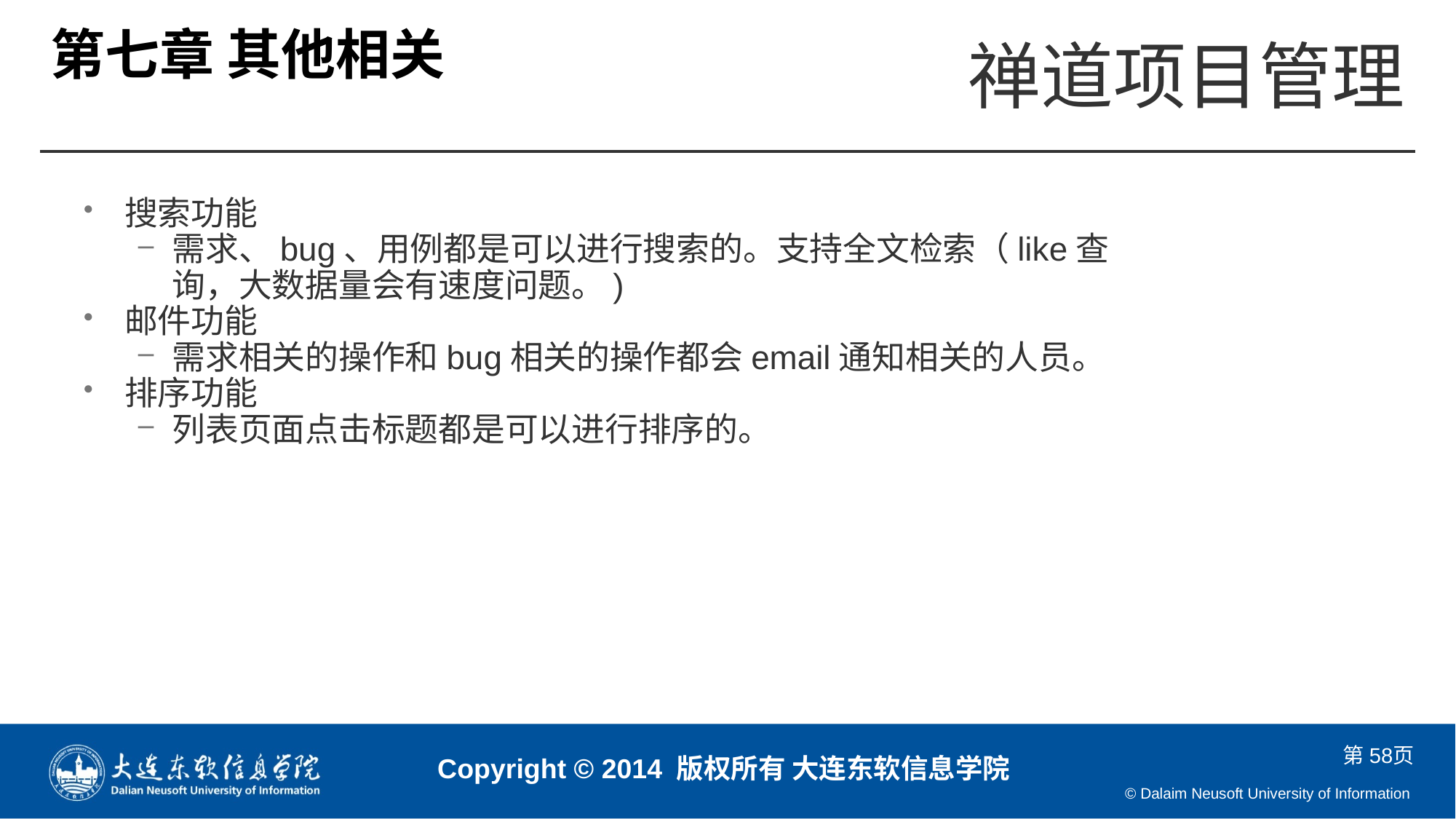

# 第七章 其他相关

搜索功能
需求、bug、用例都是可以进行搜索的。支持全文检索（like查询，大数据量会有速度问题。)
邮件功能
需求相关的操作和bug相关的操作都会email通知相关的人员。
排序功能
列表页面点击标题都是可以进行排序的。